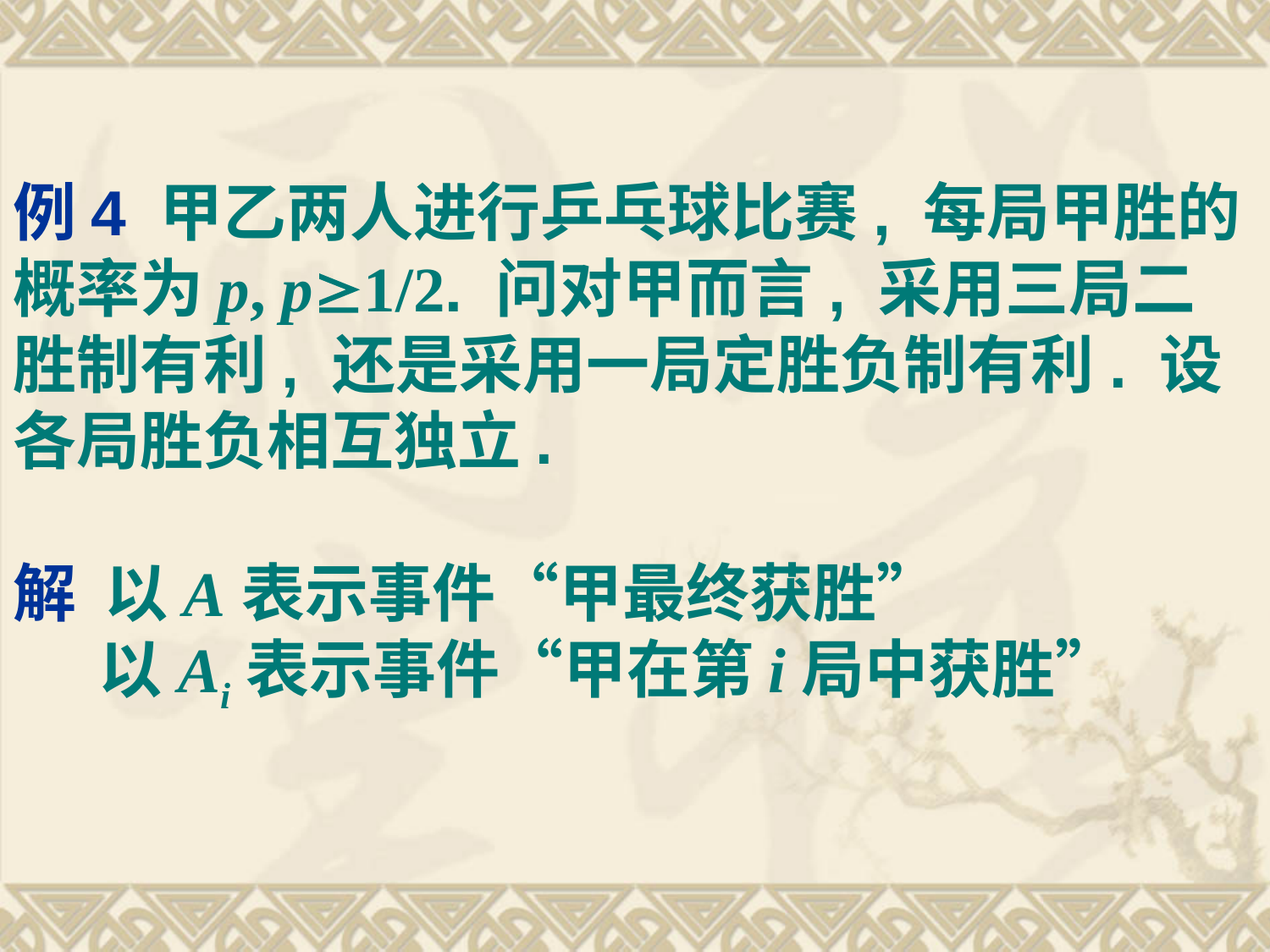

# 例4 甲乙两人进行乒乓球比赛, 每局甲胜的概率为p, p≥1/2. 问对甲而言, 采用三局二胜制有利, 还是采用一局定胜负制有利. 设各局胜负相互独立. 解  以A表示事件“甲最终获胜” 以Ai表示事件“甲在第i局中获胜”